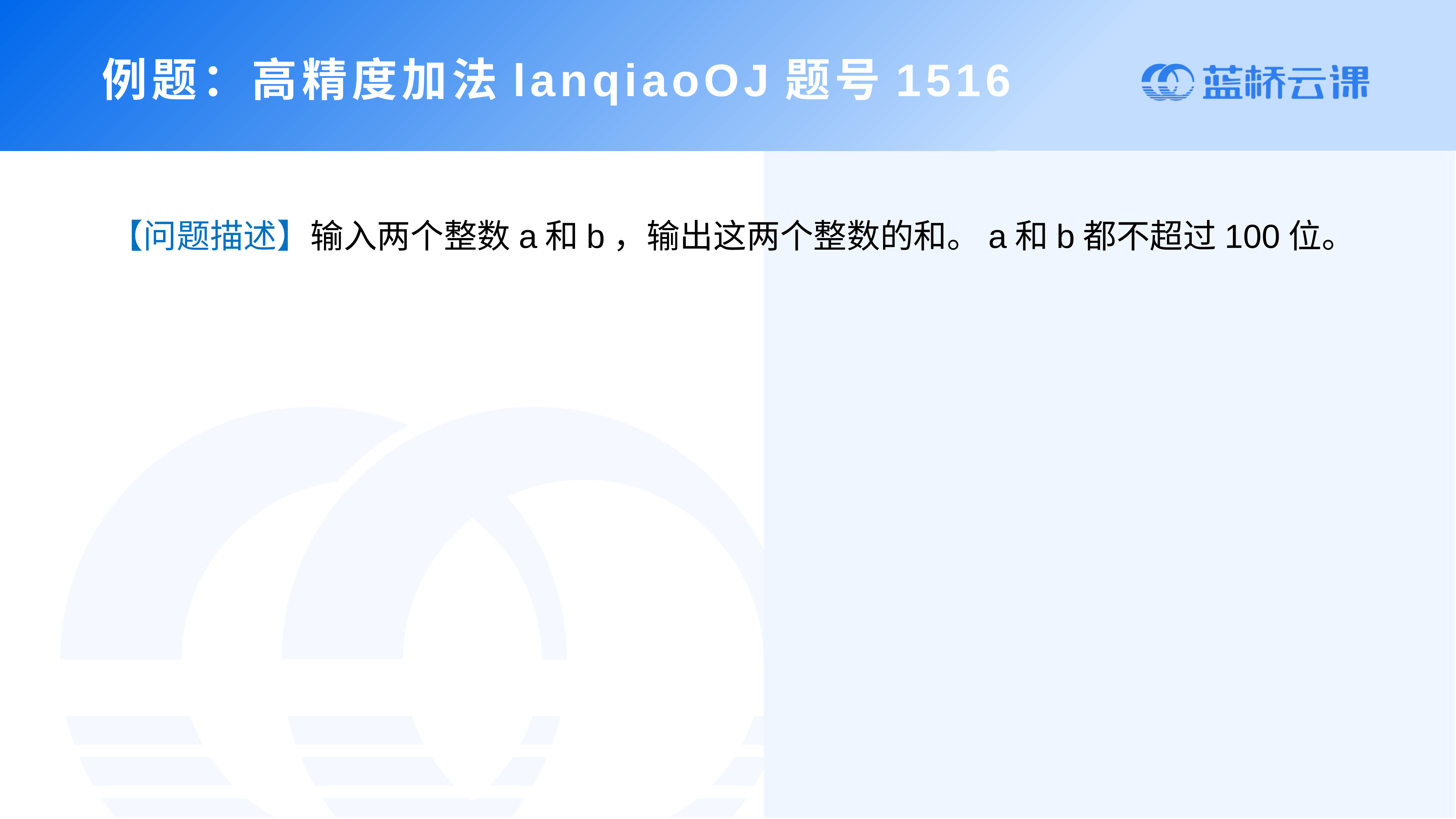

例题：高精度加法lanqiaoOJ题号1516
【问题描述】输入两个整数a和b，输出这两个整数的和。a和b都不超过100位。